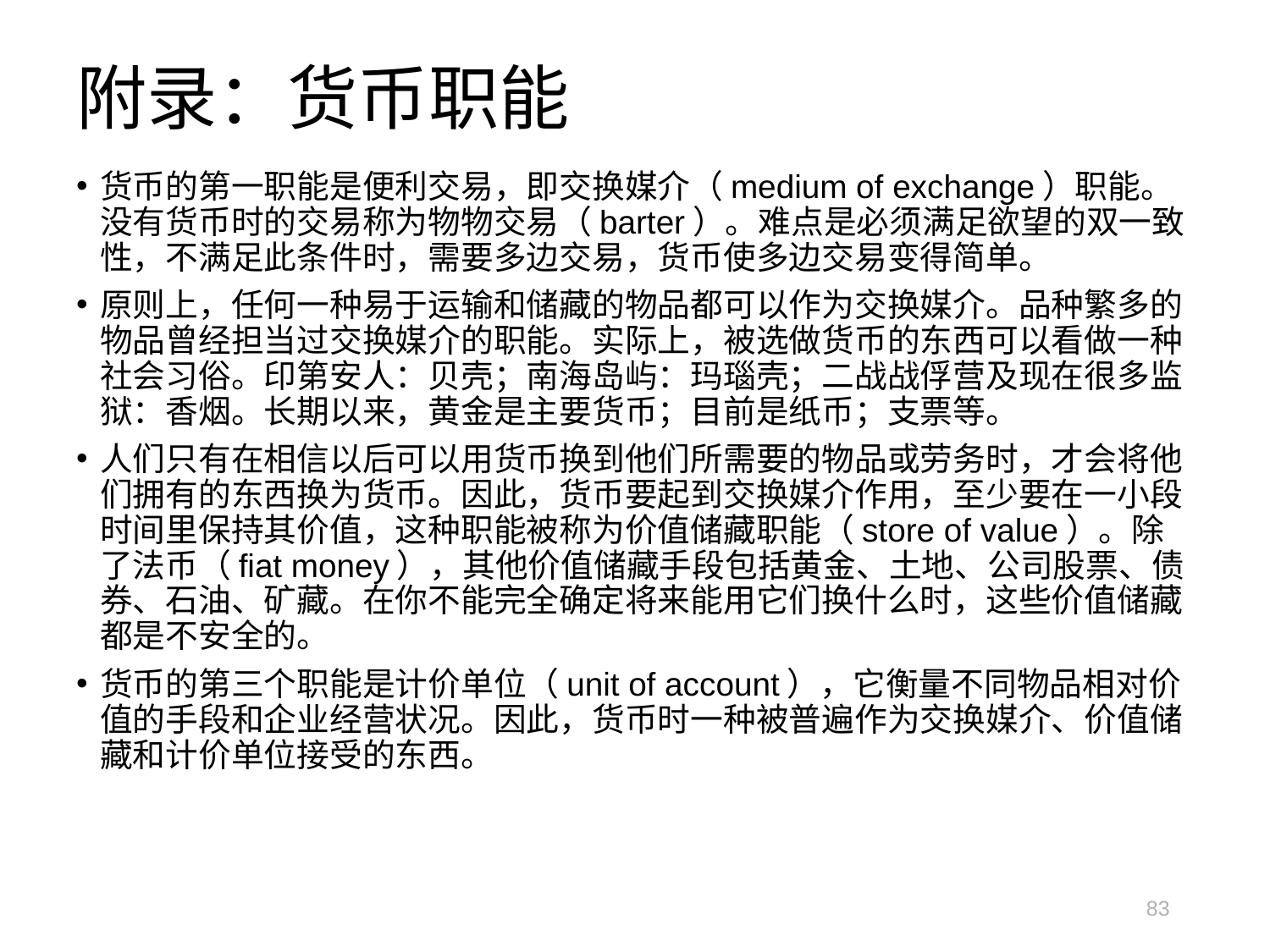

# 附录：货币职能
货币的第一职能是便利交易，即交换媒介（medium of exchange）职能。没有货币时的交易称为物物交易（barter）。难点是必须满足欲望的双一致性，不满足此条件时，需要多边交易，货币使多边交易变得简单。
原则上，任何一种易于运输和储藏的物品都可以作为交换媒介。品种繁多的物品曾经担当过交换媒介的职能。实际上，被选做货币的东西可以看做一种社会习俗。印第安人：贝壳；南海岛屿：玛瑙壳；二战战俘营及现在很多监狱：香烟。长期以来，黄金是主要货币；目前是纸币；支票等。
人们只有在相信以后可以用货币换到他们所需要的物品或劳务时，才会将他们拥有的东西换为货币。因此，货币要起到交换媒介作用，至少要在一小段时间里保持其价值，这种职能被称为价值储藏职能（store of value）。除了法币（fiat money），其他价值储藏手段包括黄金、土地、公司股票、债券、石油、矿藏。在你不能完全确定将来能用它们换什么时，这些价值储藏都是不安全的。
货币的第三个职能是计价单位（unit of account），它衡量不同物品相对价值的手段和企业经营状况。因此，货币时一种被普遍作为交换媒介、价值储藏和计价单位接受的东西。
83